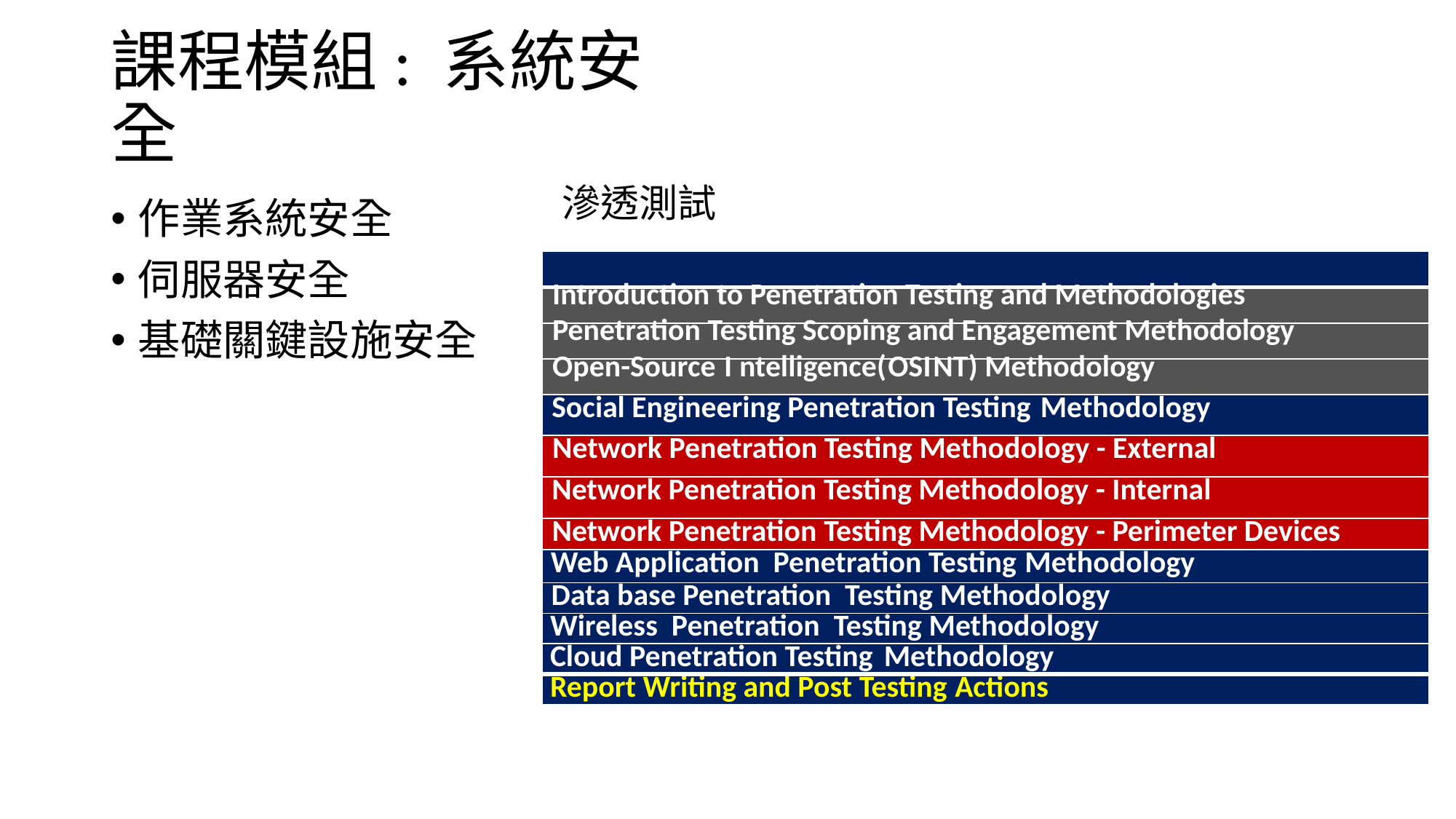

# 課程模組: 系統安全
滲透測試
作業系統安全
伺服器安全
基礎關鍵設施安全
|  |
| --- |
| Introduction to Penetration Testing and Methodologies |
| Penetration Testing Scoping and Engagement Methodology |
| Open-Source I ntelligence(OSINT) Methodology |
| Social Engineering Penetration Testing Methodology |
| Network Penetration Testing Methodology - External |
| Network Penetration Testing Methodology - Internal |
| Network Penetration Testing Methodology - Perimeter Devices |
| Web Application Penetration Testing Methodology |
| Data base Penetration Testing Methodology |
| Wireless Penetration Testing Methodology |
| Cloud Penetration Testing Methodology |
| Report Writing and Post Testing Actions |